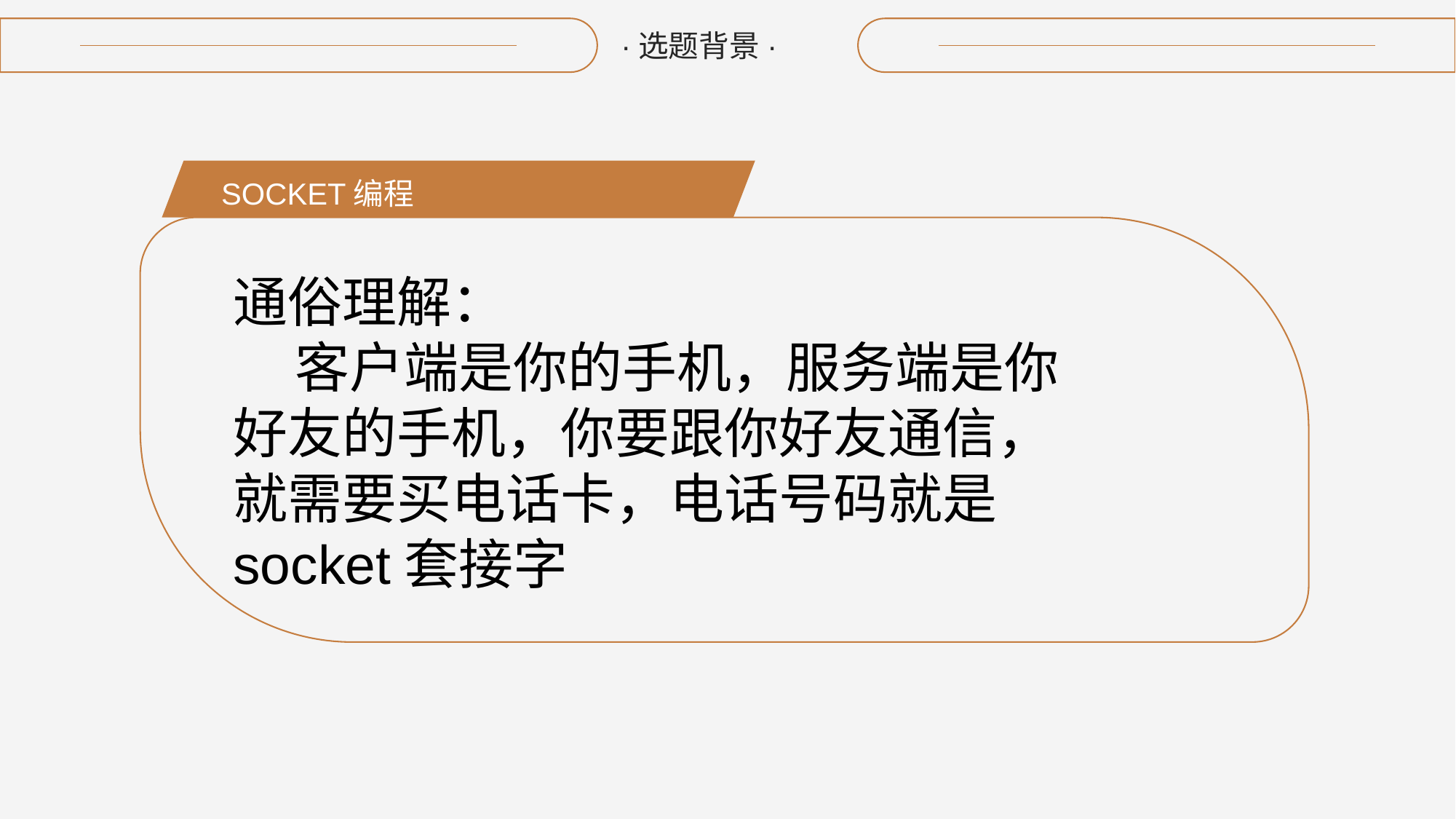

·选题背景·
SOCKET编程

通俗理解：
    客户端是你的手机，服务端是你好友的手机，你要跟你好友通信，就需要买电话卡，电话号码就是socket套接字